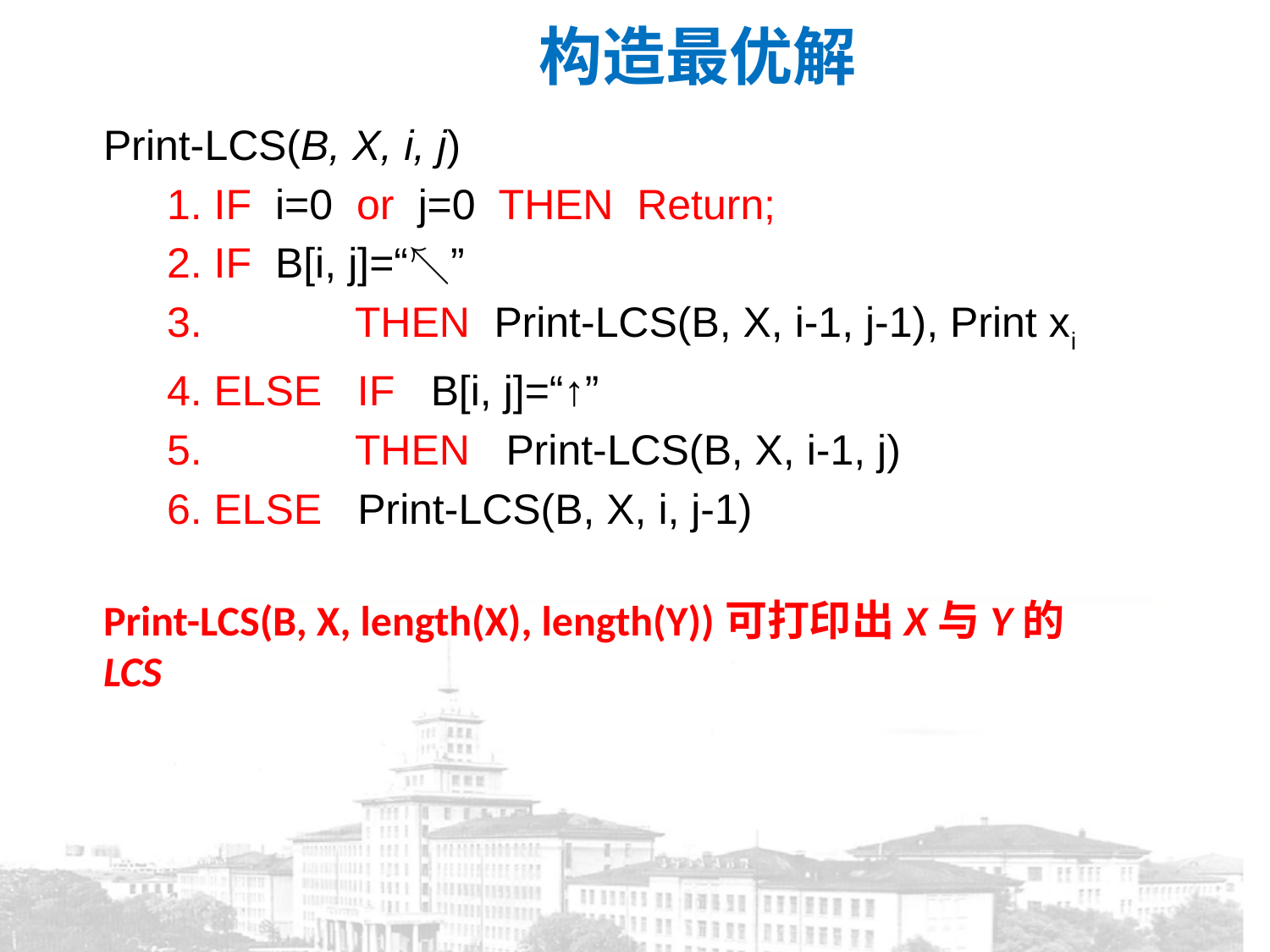

构造最优解
Print-LCS(B, X, i, j)
1. IF  i=0  or  j=0  THEN  Return;
2. IF  B[i, j]=“↖”
3.             THEN  Print-LCS(B, X, i-1, j-1), Print xi
4. ELSE   IF   B[i, j]=“↑”
5.             THEN   Print-LCS(B, X, i-1, j)
6. ELSE   Print-LCS(B, X, i, j-1)
Print-LCS(B, X, length(X), length(Y))可打印出X与Y的LCS